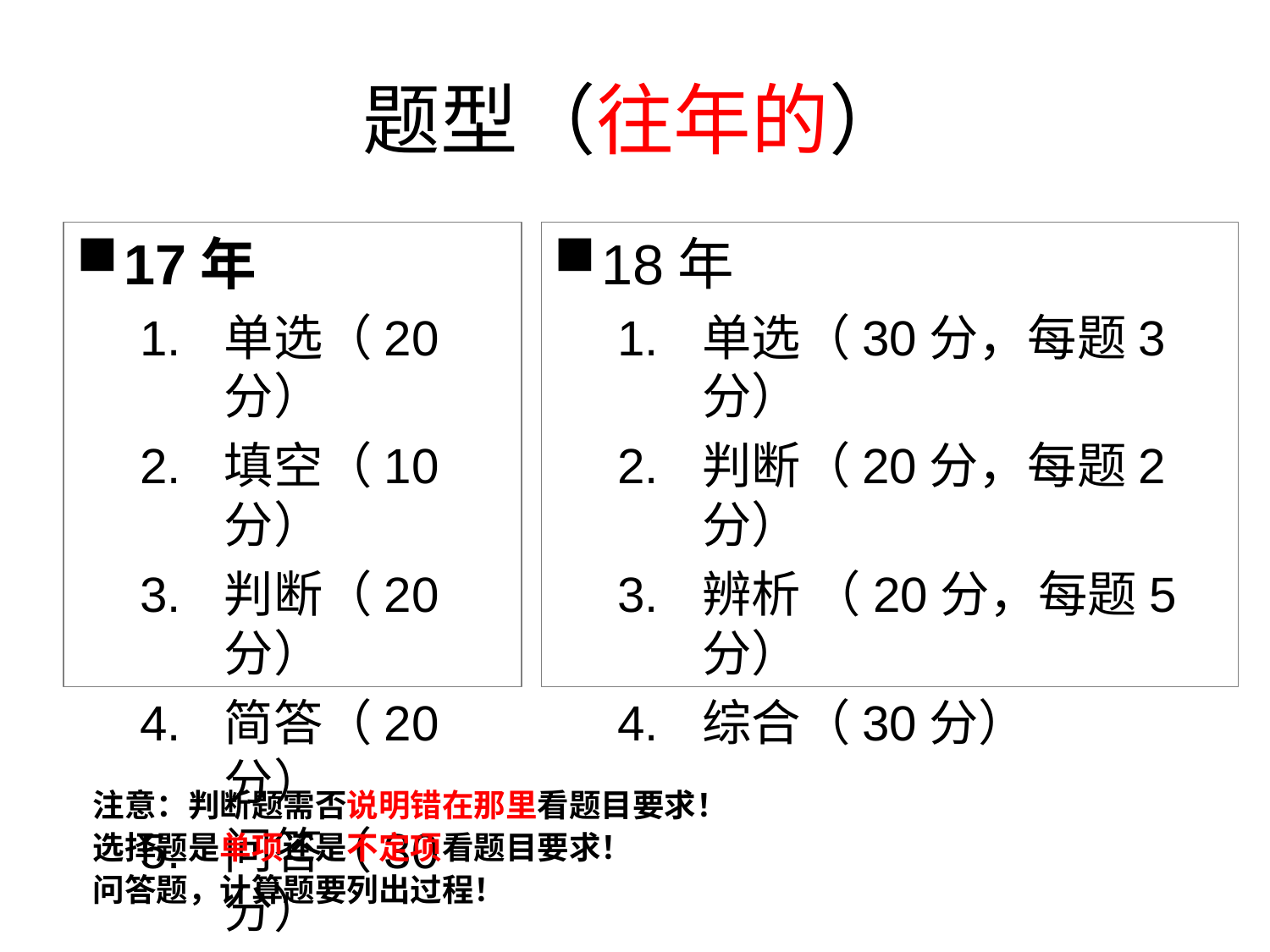

# 题型（往年的）
17年
单选（20分）
填空（10分）
判断（20分）
简答（20分）
问答（30分）

18年
单选（30分，每题3分）
判断（20分，每题2分）
辨析 （20分，每题5分）
综合（30分）
注意：判断题需否说明错在那里看题目要求！
选择题是单项还是不定项看题目要求！
问答题，计算题要列出过程！